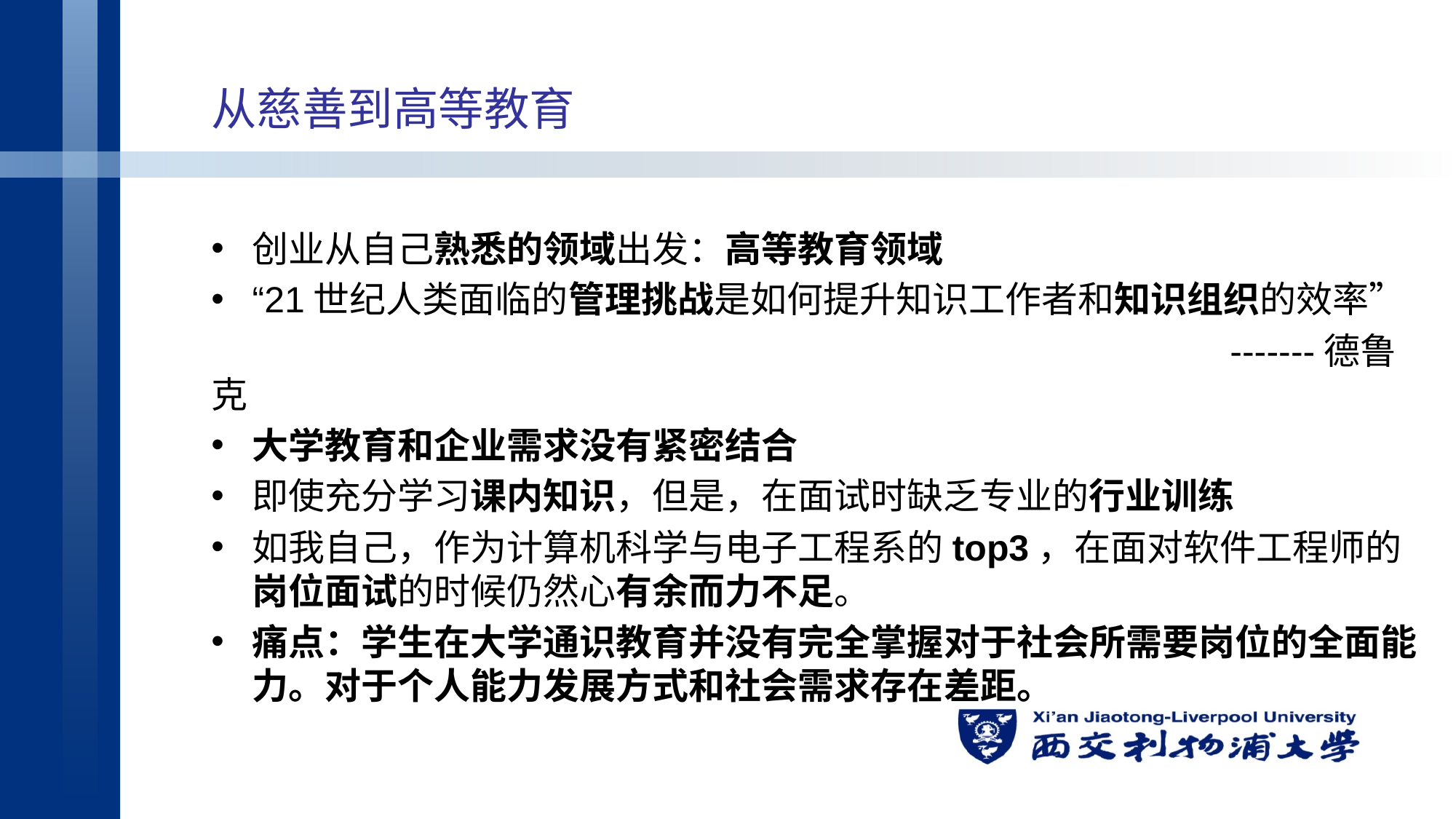

# 从慈善到高等教育
创业从自己熟悉的领域出发：高等教育领域
“21世纪人类面临的管理挑战是如何提升知识工作者和知识组织的效率”
                                                                                                    -------德鲁克
大学教育和企业需求没有紧密结合
即使充分学习课内知识，但是，在面试时缺乏专业的行业训练
如我自己，作为计算机科学与电子工程系的top3，在面对软件工程师的岗位面试的时候仍然心有余而力不足。
痛点：学生在大学通识教育并没有完全掌握对于社会所需要岗位的全面能力。对于个人能力发展方式和社会需求存在差距。